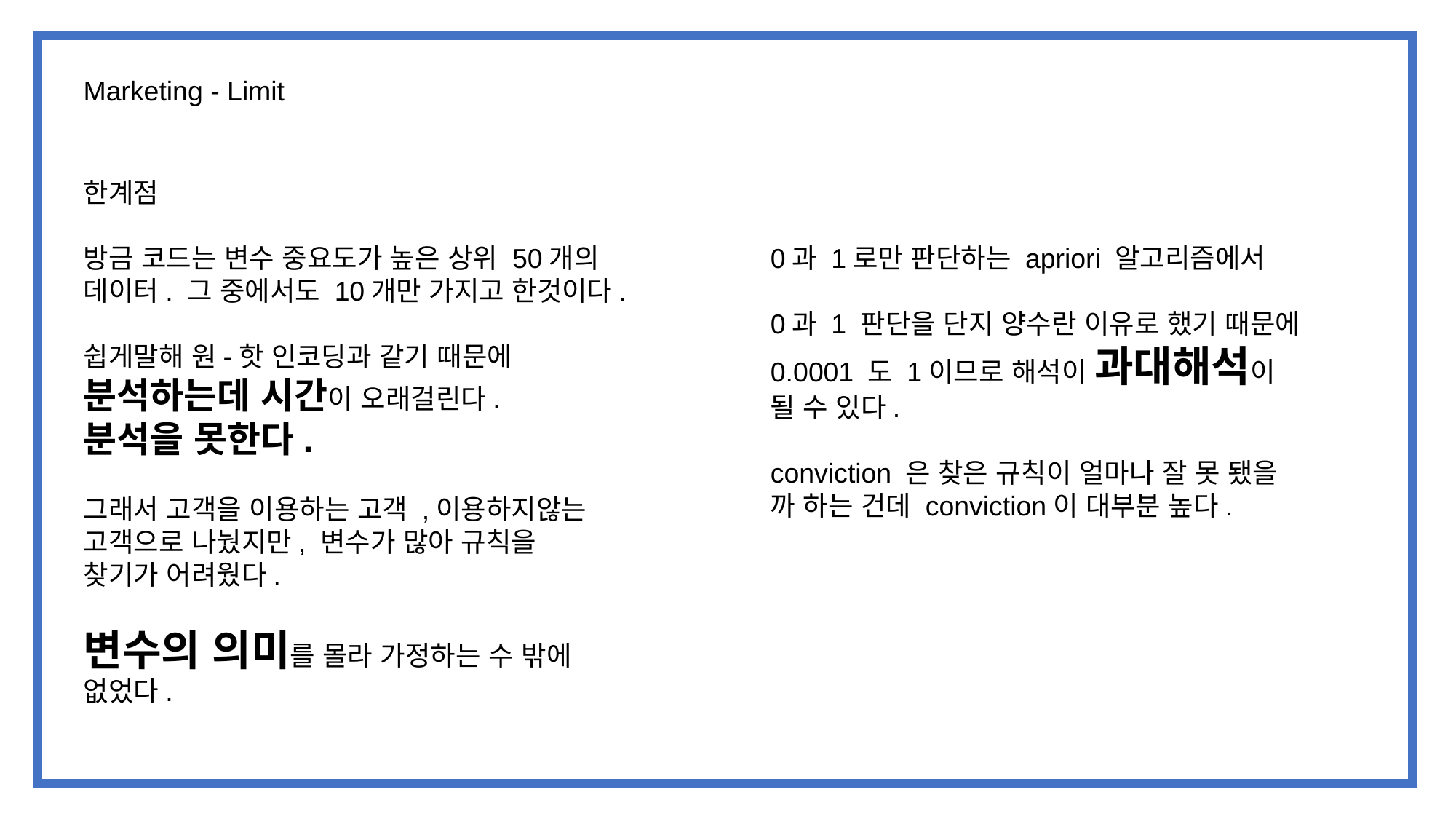

Marketing - Limit
한계점

방금 코드는 변수 중요도가 높은 상위 50개의 데이터. 그 중에서도 10개만 가지고 한것이다.

쉽게말해 원-핫 인코딩과 같기 때문에
분석하는데 시간이 오래걸린다.
분석을 못한다.

그래서 고객을 이용하는 고객 ,이용하지않는 고객으로 나눴지만, 변수가 많아 규칙을 찾기가 어려웠다.

변수의 의미를 몰라 가정하는 수 밖에 없었다.

0과 1로만 판단하는 apriori 알고리즘에서

0과 1 판단을 단지 양수란 이유로 했기 때문에
0.0001 도 1이므로 해석이 과대해석이 될 수 있다.

conviction 은 찾은 규칙이 얼마나 잘 못 됐을 까 하는 건데 conviction이 대부분 높다.